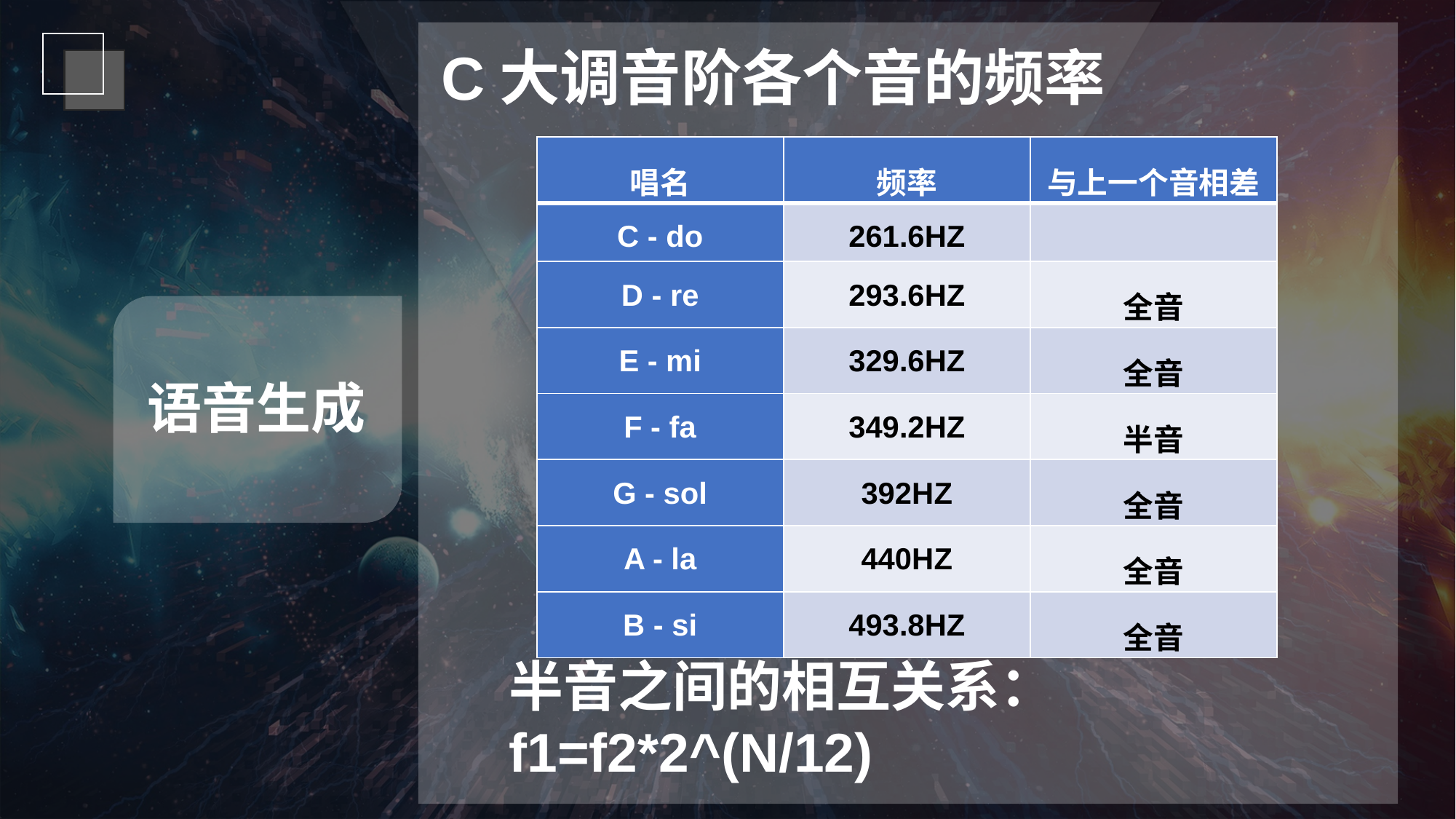

C大调音阶各个音的频率

| 唱名 | 频率 | 与上一个音相差 |
| --- | --- | --- |
| C - do | 261.6HZ |  |
| D - re | 293.6HZ | 全音 |
| E - mi | 329.6HZ | 全音 |
| F - fa | 349.2HZ | 半音 |
| G - sol | 392HZ | 全音 |
| A - la | 440HZ | 全音 |
| B - si | 493.8HZ | 全音 |

语音生成
半音之间的相互关系：f1=f2*2^(N/12)